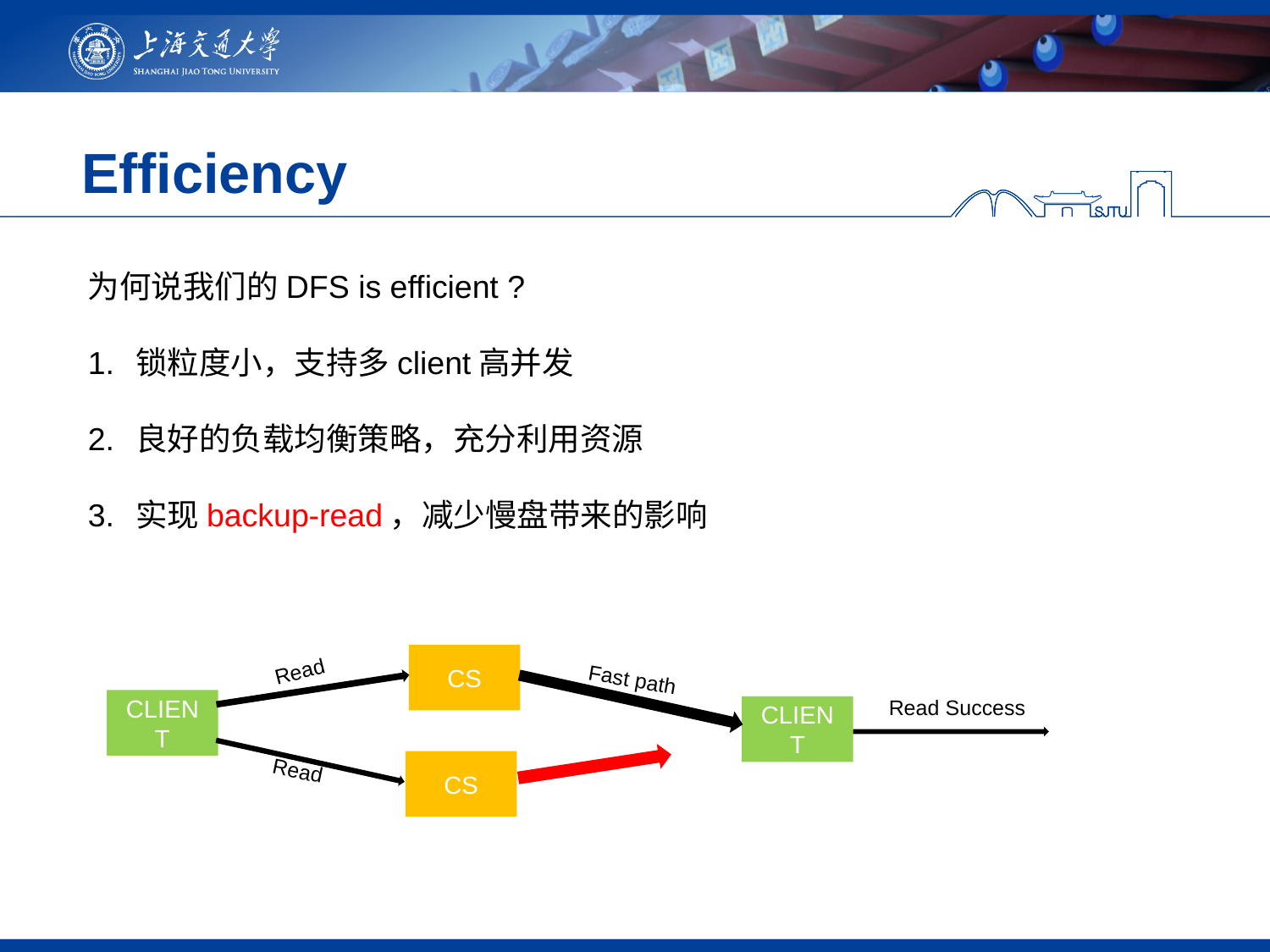

# Efficiency
为何说我们的DFS is efficient ?

锁粒度小，支持多client高并发

良好的负载均衡策略，充分利用资源

实现backup-read，减少慢盘带来的影响

CS
Read
Fast path

Read Success

CLIENT
CLIENT

CS

Read